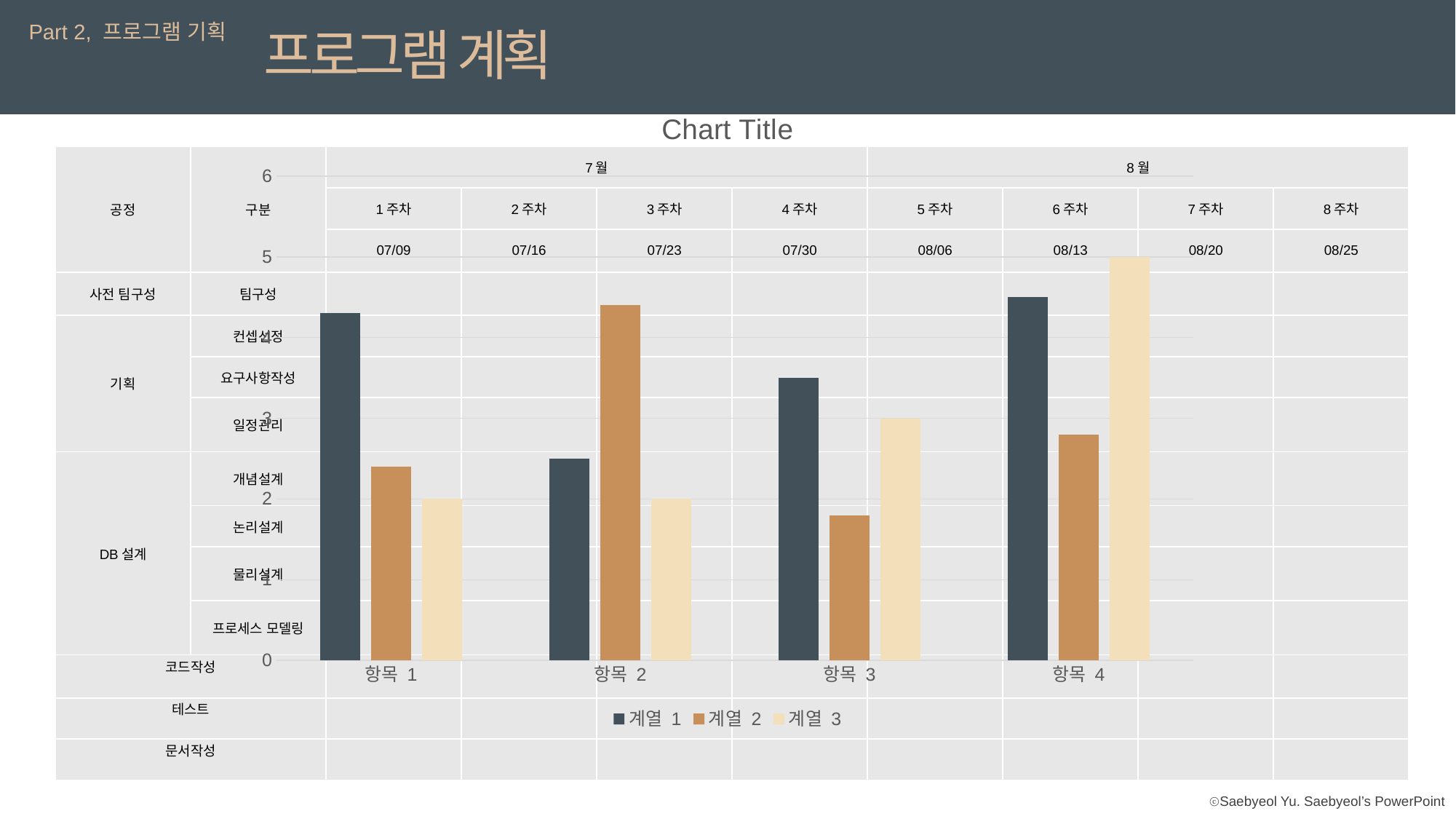

Part 2, 프로그램 기획
프로그램 계획

### Chart:

| Category | 계열 1 | 계열 2 | 계열 3 |
|---|---|---|---|
| 항목 1 | 4.3 | 2.4 | 2.0 |
| 항목 2 | 2.5 | 4.4 | 2.0 |
| 항목 3 | 3.5 | 1.8 | 3.0 |
| 항목 4 | 4.5 | 2.8 | 5.0 |
| 공정 | 구분 | 7월 |  |  |  | 8월 |  |  |  |
| --- | --- | --- | --- | --- | --- | --- | --- | --- | --- |
|  |  | 1주차 | 2주차 | 3주차 | 4주차 | 5주차 | 6주차 | 7주차 | 8주차 |
|  |  | 07/09 | 07/16 | 07/23 | 07/30 | 08/06 | 08/13 | 08/20 | 08/25 |
| 사전 팀구성 | 팀구성 |  |  |  |  |  |  |  |  |
| 기획 | 컨셉선정 |  |  |  |  |  |  |  |  |
|  | 요구사항작성 |  |  |  |  |  |  |  |  |
|  | 일정관리 |  |  |  |  |  |  |  |  |
| DB설계 | 개념설계 |  |  |  |  |  |  |  |  |
|  | 논리설계 |  |  |  |  |  |  |  |  |
|  | 물리설계 |  |  |  |  |  |  |  |  |
|  | 프로세스 모델링 |  |  |  |  |  |  |  |  |
| 코드작성 |  |  |  |  |  |  |  |  |  |
| 테스트 |  |  |  |  |  |  |  |  |  |
| 문서작성 |  |  |  |  |  |  |  |  |  |